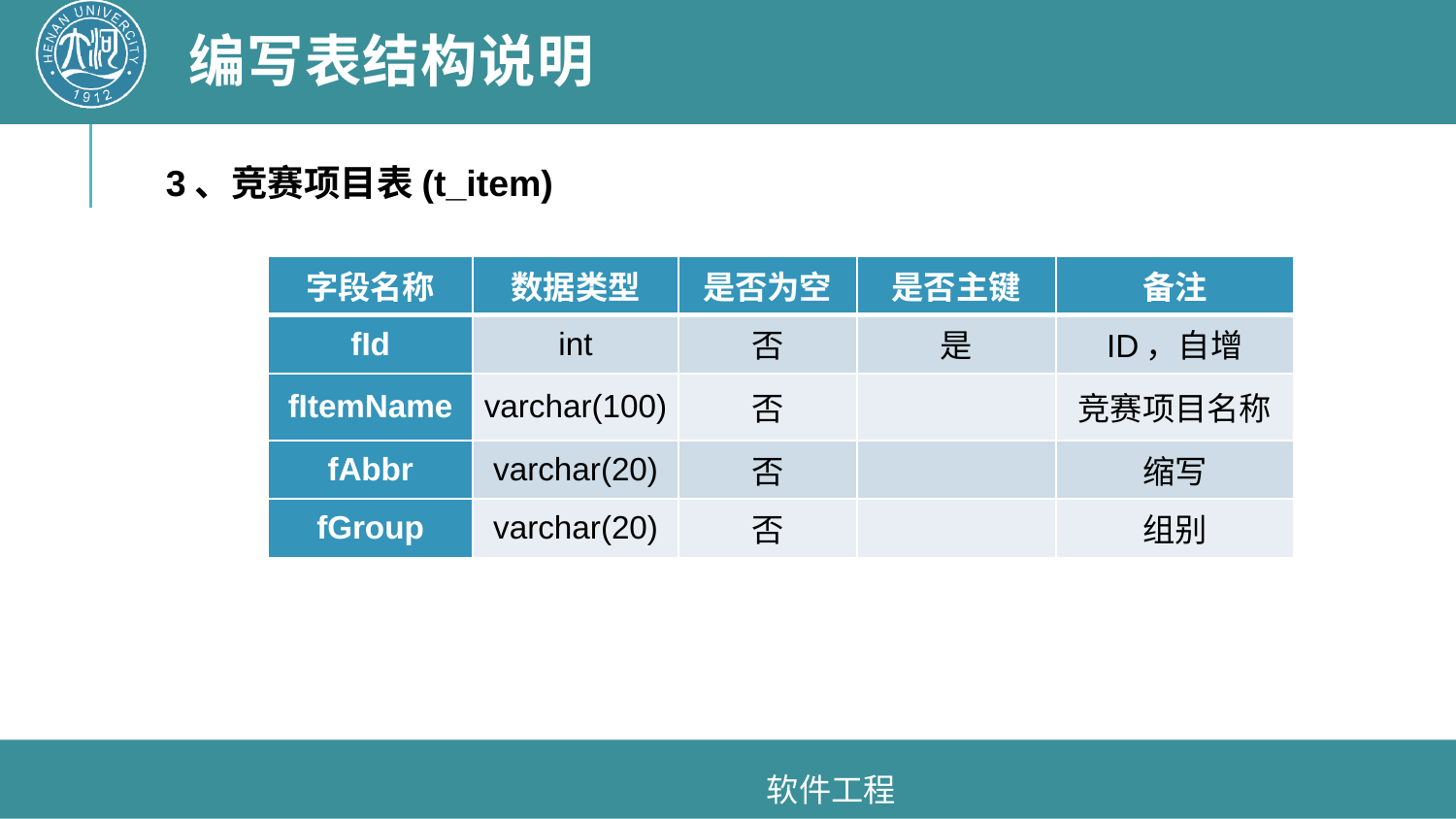

# 编写表结构说明
3、竞赛项目表(t_item)
| 字段名称 | 数据类型 | 是否为空 | 是否主键 | 备注 |
| --- | --- | --- | --- | --- |
| fId | int | 否 | 是 | ID，自增 |
| fItemName | varchar(100) | 否 |  | 竞赛项目名称 |
| fAbbr | varchar(20) | 否 |  | 缩写 |
| fGroup | varchar(20) | 否 |  | 组别 |

软件工程
31